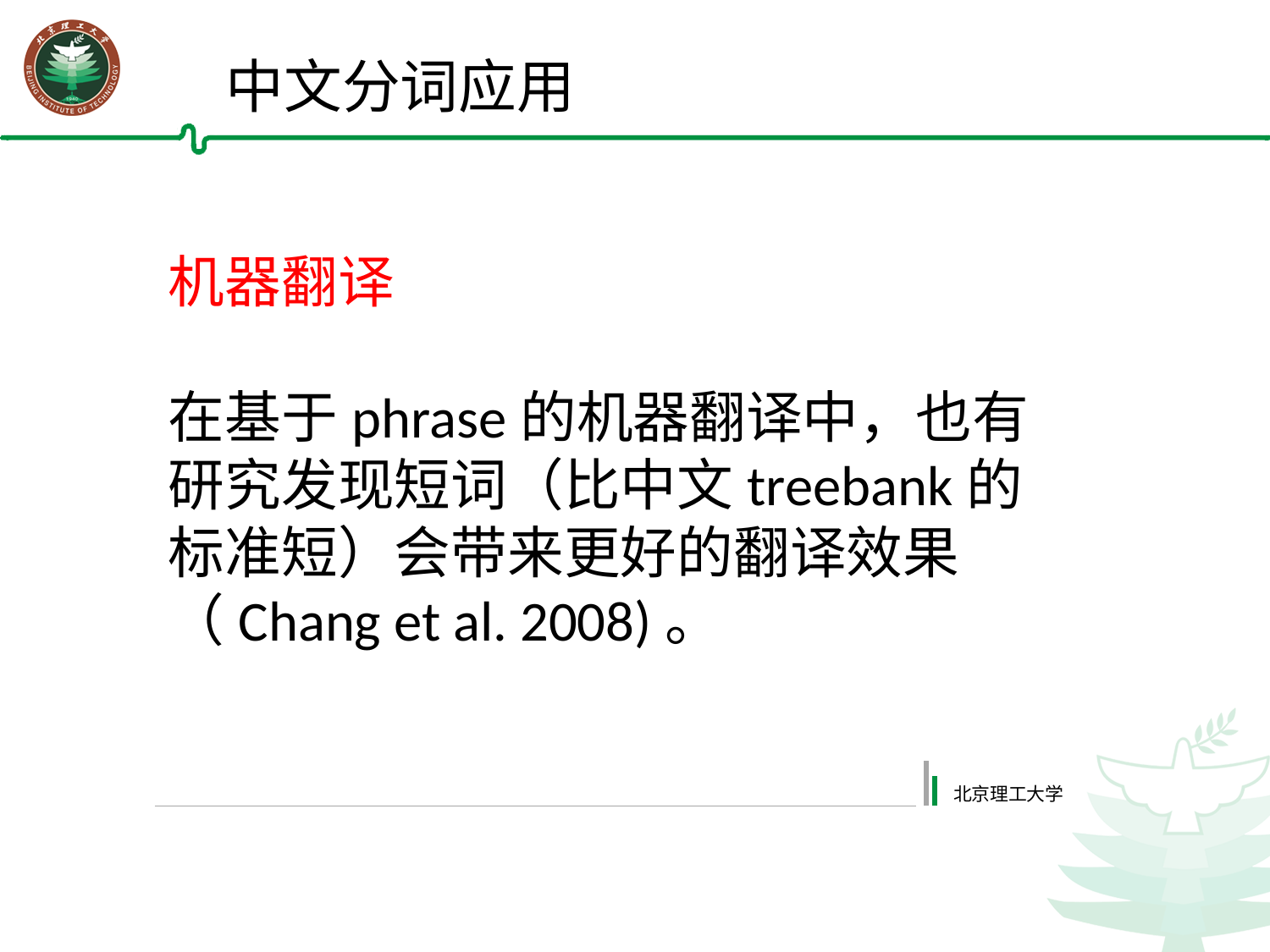

中文分词应用
机器翻译

在基于phrase的机器翻译中，也有研究发现短词（比中文treebank的标准短）会带来更好的翻译效果（Chang et al. 2008)。

北京理工大学